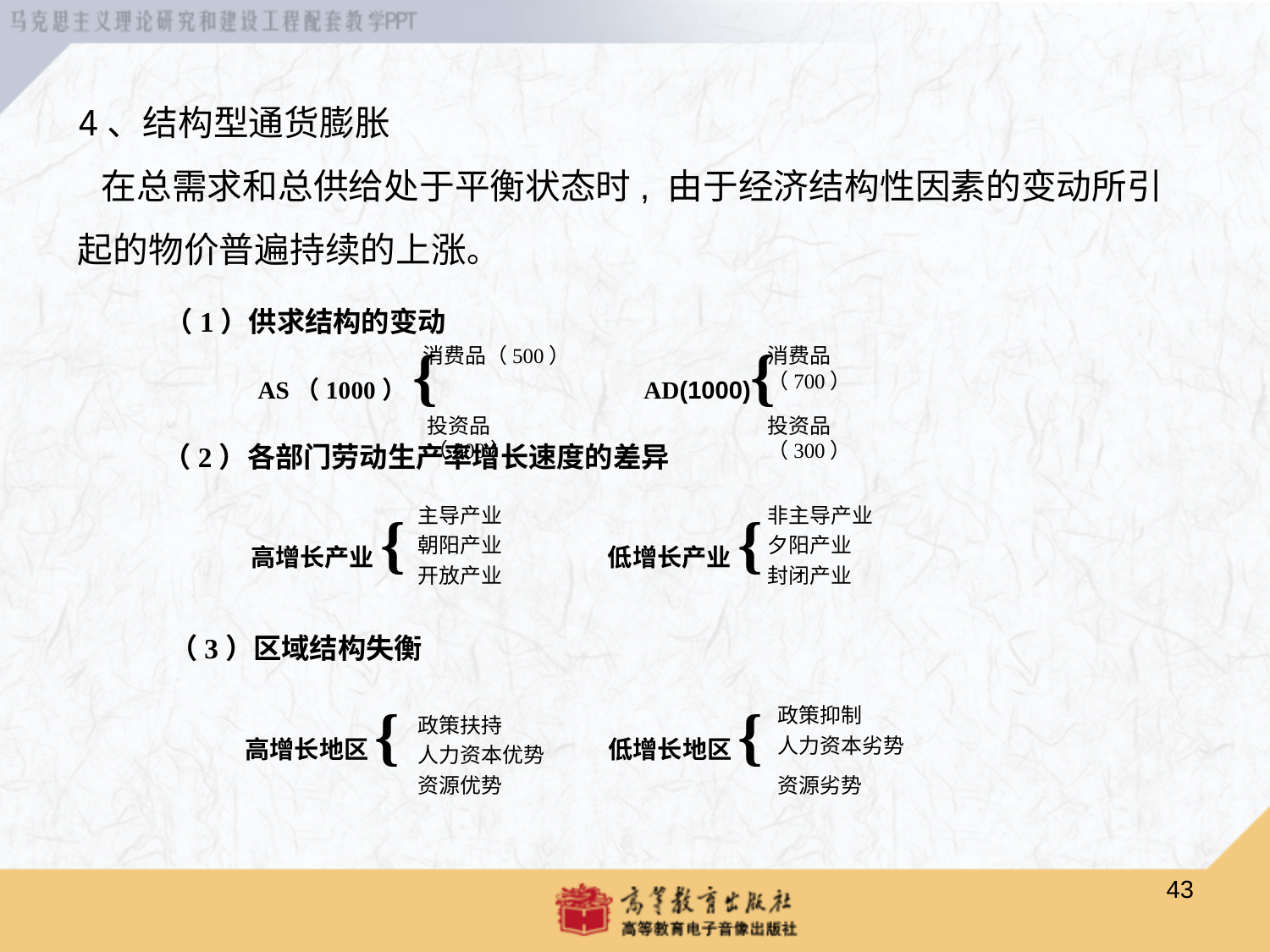

4、结构型通货膨胀
   在总需求和总供给处于平衡状态时, 由于经济结构性因素的变动所引起的物价普遍持续的上涨。

                （1）供求结构的变动
                               AS（1000）{             AD(1000){

              （2）各部门劳动生产率增长速度的差异

                               高增长产业{                                低增长产业{

               （3）区域结构失衡

                              高增长地区{                                 低增长地区{

消费品（500）
消费品（700）
投资品（500）
投资品（300）

主导产业
非主导产业
朝阳产业
夕阳产业
开放产业
封闭产业
政策抑制
政策扶持

人力资本劣势
人力资本优势
资源优势
资源劣势
43